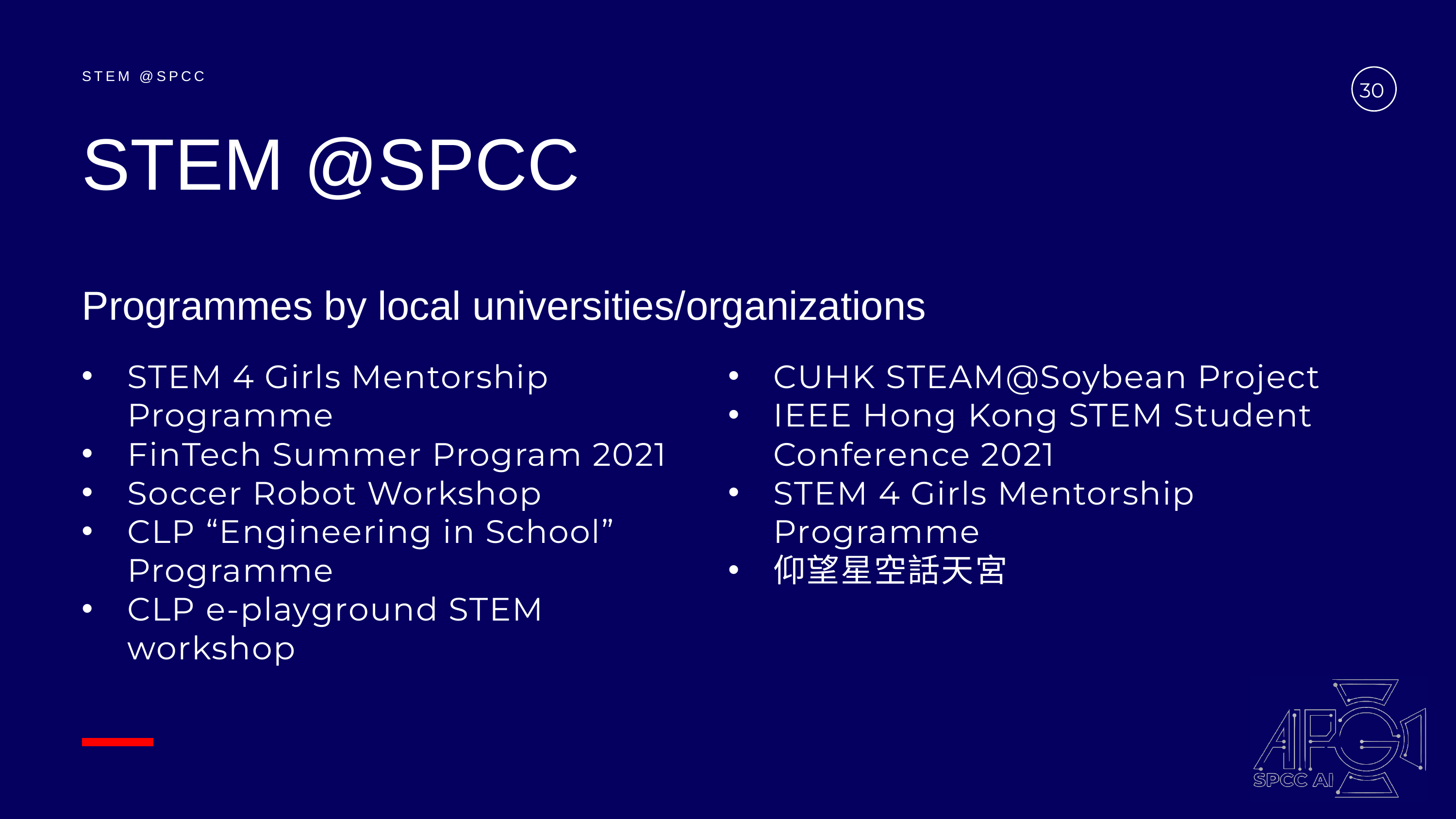

30
STEM @SPCC
STEM @SPCC
Programmes by local universities/organizations
STEM 4 Girls Mentorship Programme
FinTech Summer Program 2021
Soccer Robot Workshop
CLP “Engineering in School” Programme
CLP e-playground STEM workshop
CUHK STEAM@Soybean Project
IEEE Hong Kong STEM Student Conference 2021
STEM 4 Girls Mentorship Programme
仰望星空話天宮